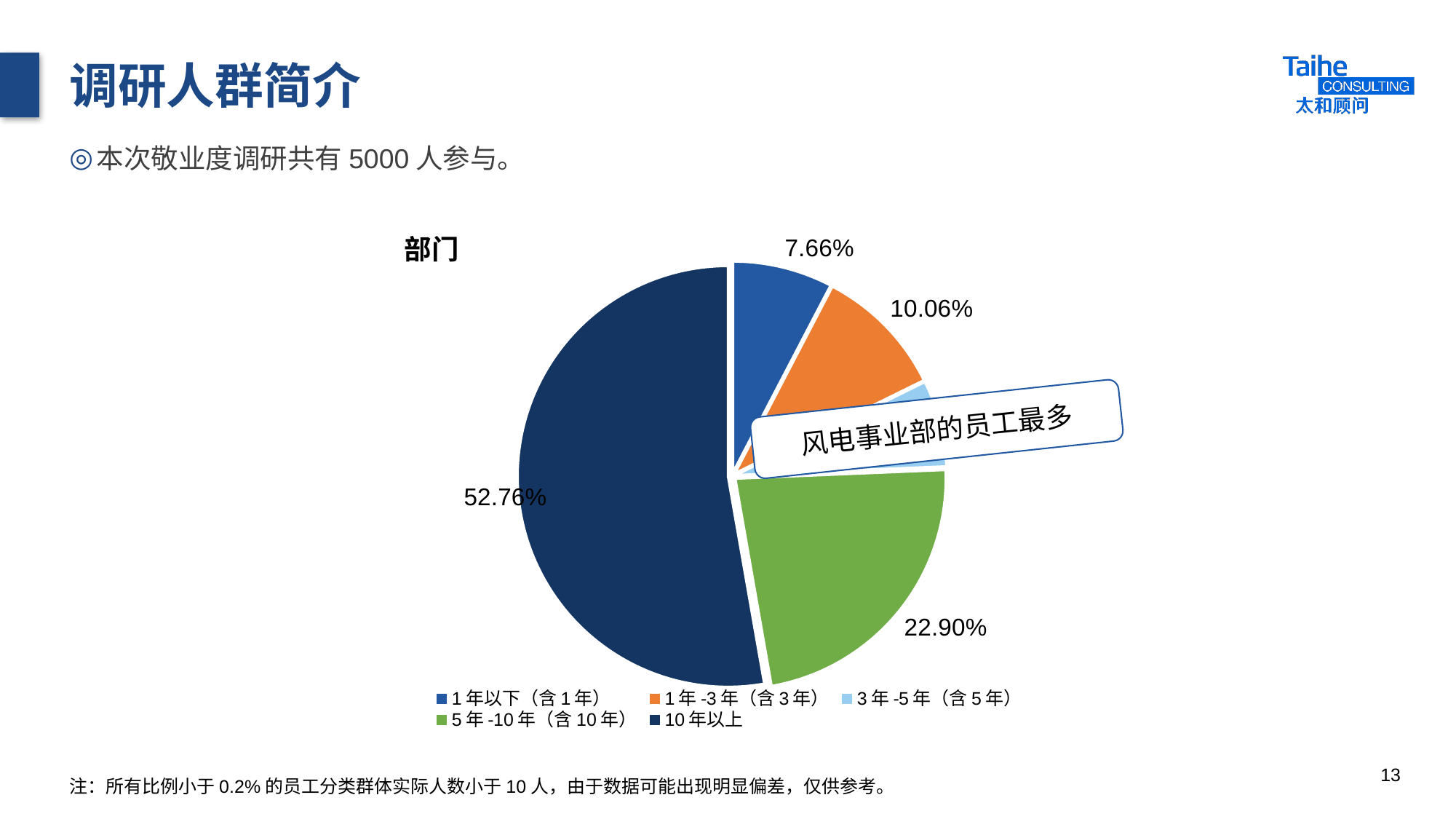

# 调研人群简介
本次敬业度调研共有5000人参与。

### Chart

| Category | 司龄 |
|---|---|
| 1年以下（含1年） | 0.0766 |
| 1年-3年（含3年） | 0.1006 |
| 3年-5年（含5年） | 0.0662 |
| 5年-10年（含10年） | 0.229 |
| 10年以上 | 0.5276 |
风电事业部的员工最多
13
注：所有比例小于0.2%的员工分类群体实际人数小于10人，由于数据可能出现明显偏差，仅供参考。